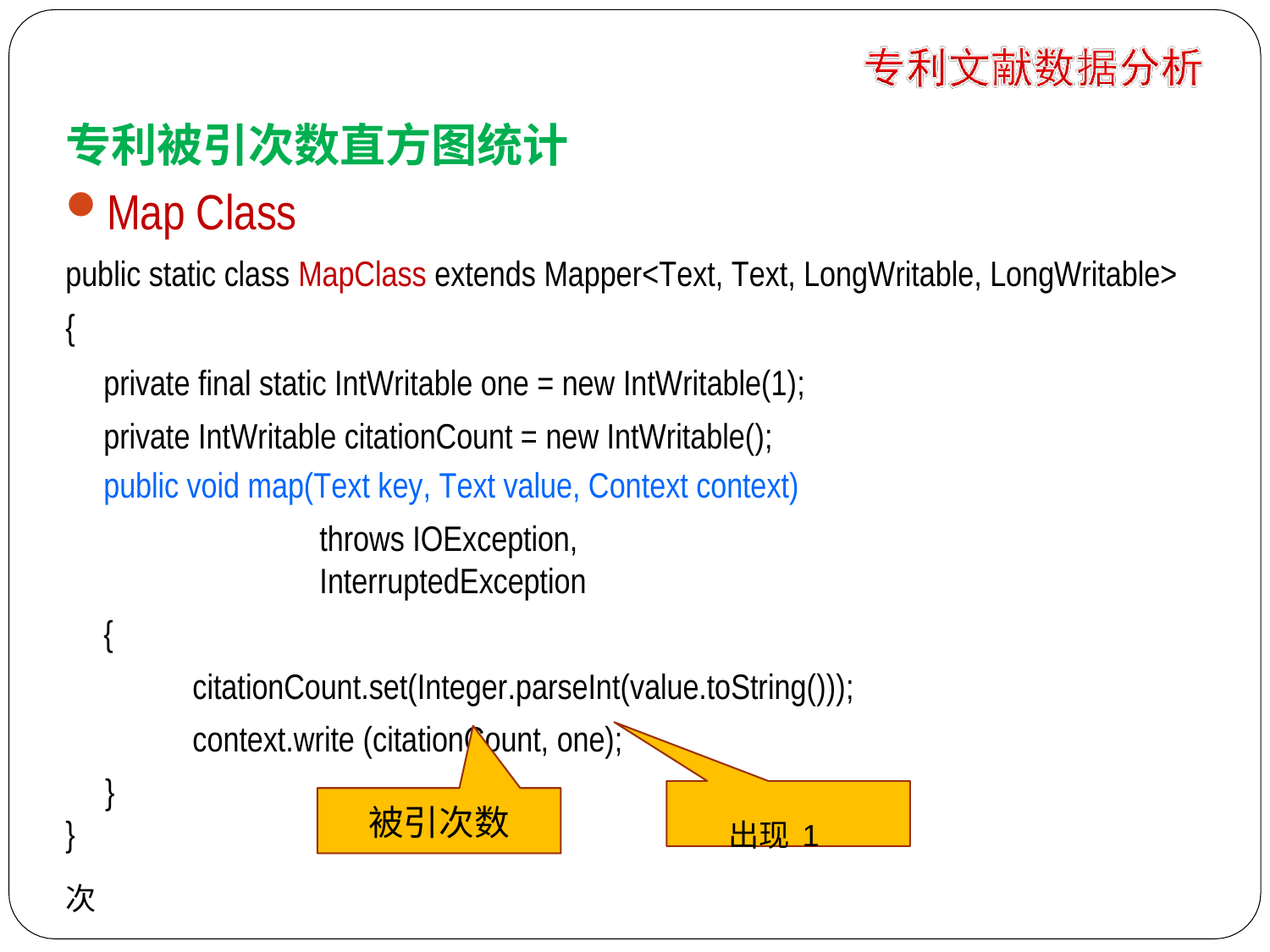

专利被引次数直方图统计
Map Class
public static class MapClass extends Mapper<Text, Text, LongWritable, LongWritable>
{
private final static IntWritable one = new IntWritable(1); private IntWritable citationCount = new IntWritable();
public void map(Text key, Text value, Context context)
throws IOException, InterruptedException
{
citationCount.set(Integer.parseInt(value.toString())); context.write (citationCount, one);
}

}	出现1次
被引次数